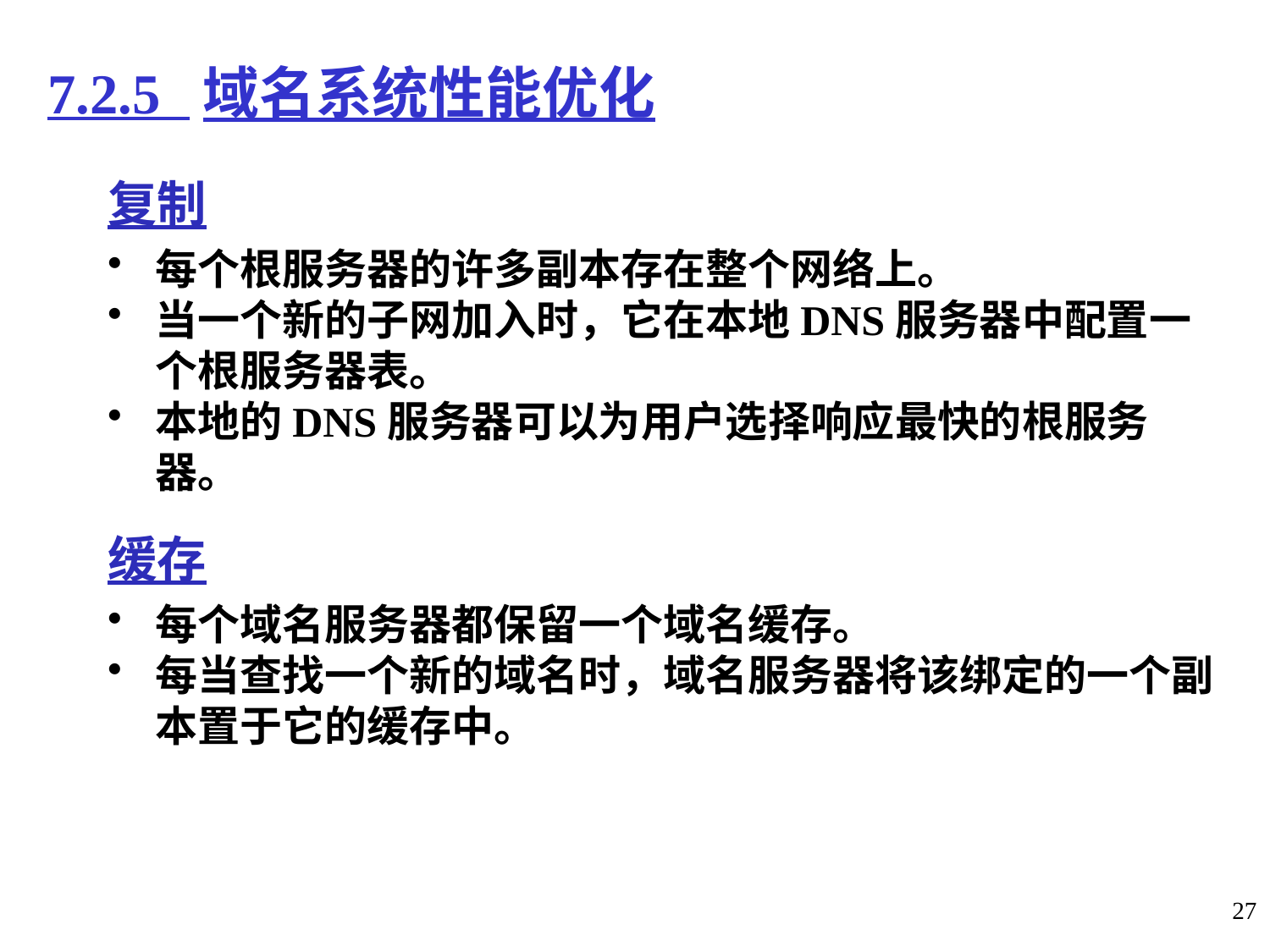

# 7.2.5  域名系统性能优化
复制
每个根服务器的许多副本存在整个网络上。
当一个新的子网加入时，它在本地DNS服务器中配置一个根服务器表。
本地的DNS服务器可以为用户选择响应最快的根服务器。
缓存
每个域名服务器都保留一个域名缓存。
每当查找一个新的域名时，域名服务器将该绑定的一个副本置于它的缓存中。
27